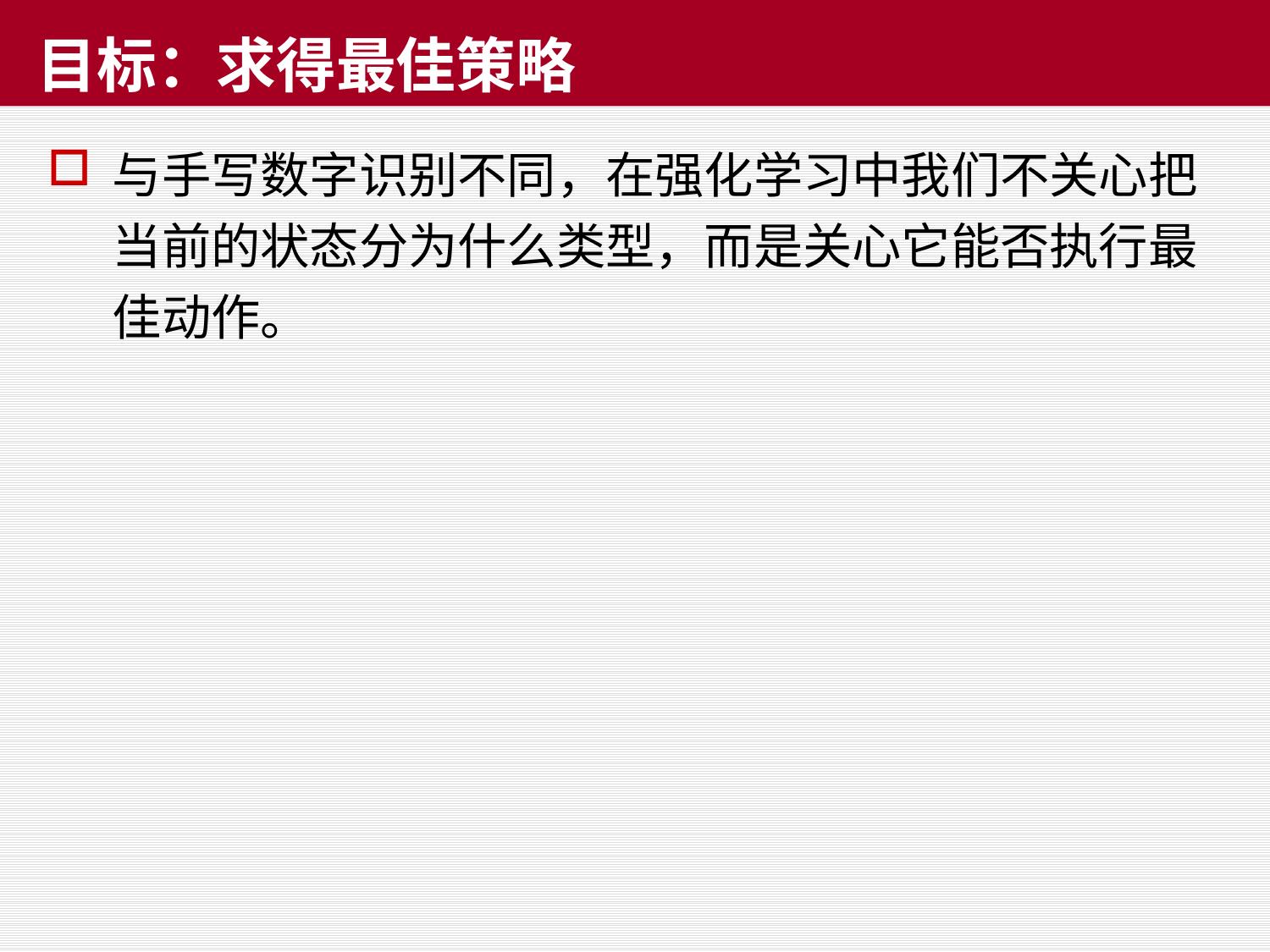

# 目标：求得最佳策略
与手写数字识别不同，在强化学习中我们不关心把当前的状态分为什么类型，而是关心它能否执行最佳动作。